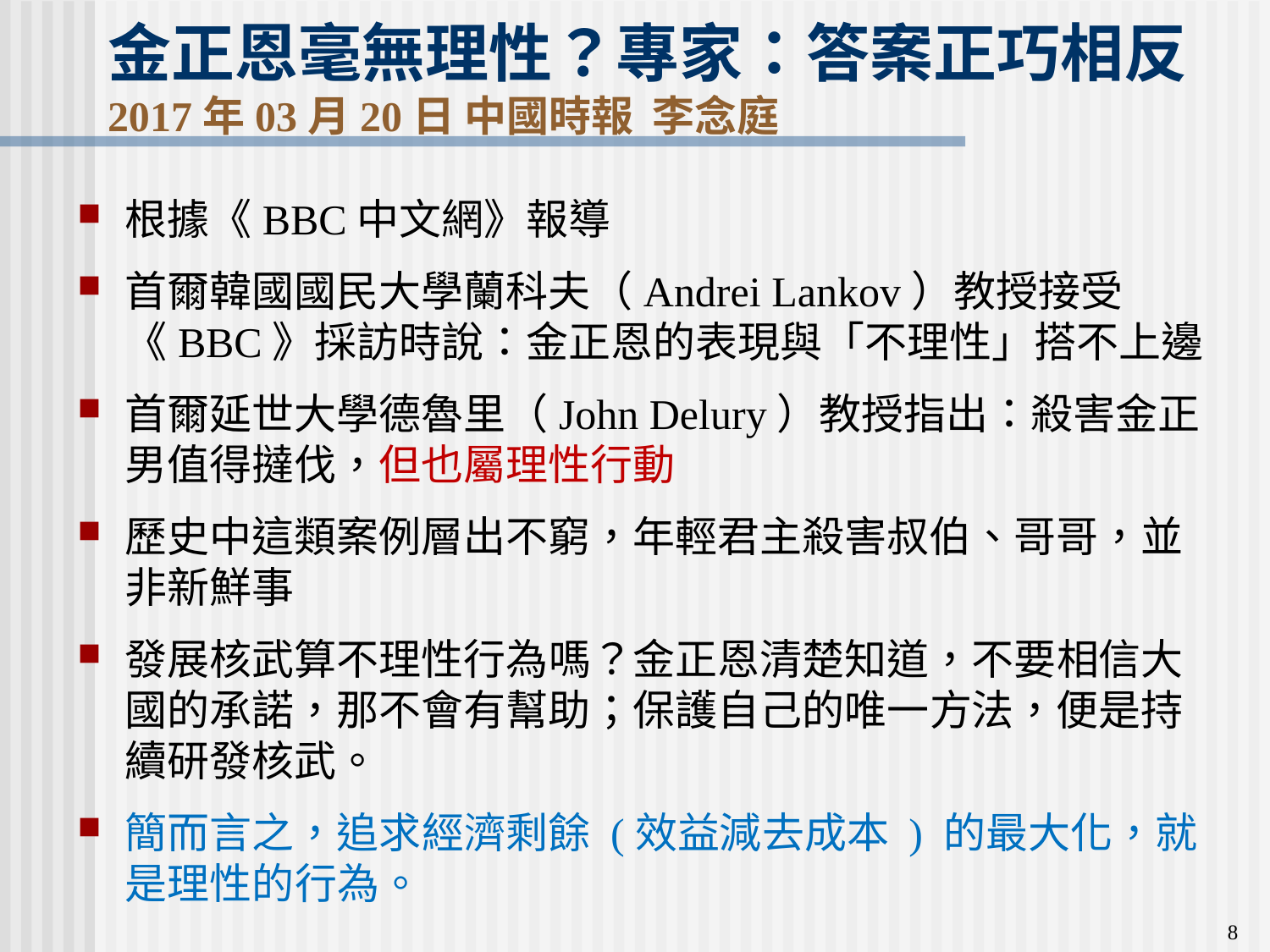

# 金正恩毫無理性？專家：答案正巧相反 2017年03月20日 中國時報  李念庭
根據《BBC中文網》報導
首爾韓國國民大學蘭科夫（Andrei Lankov）教授接受《BBC》採訪時說：金正恩的表現與「不理性」搭不上邊
首爾延世大學德魯里（John Delury）教授指出：殺害金正男值得撻伐，但也屬理性行動
歷史中這類案例層出不窮，年輕君主殺害叔伯、哥哥，並非新鮮事
發展核武算不理性行為嗎？金正恩清楚知道，不要相信大國的承諾，那不會有幫助；保護自己的唯一方法，便是持續研發核武。
簡而言之，追求經濟剩餘 (效益減去成本 ) 的最大化，就是理性的行為。

8